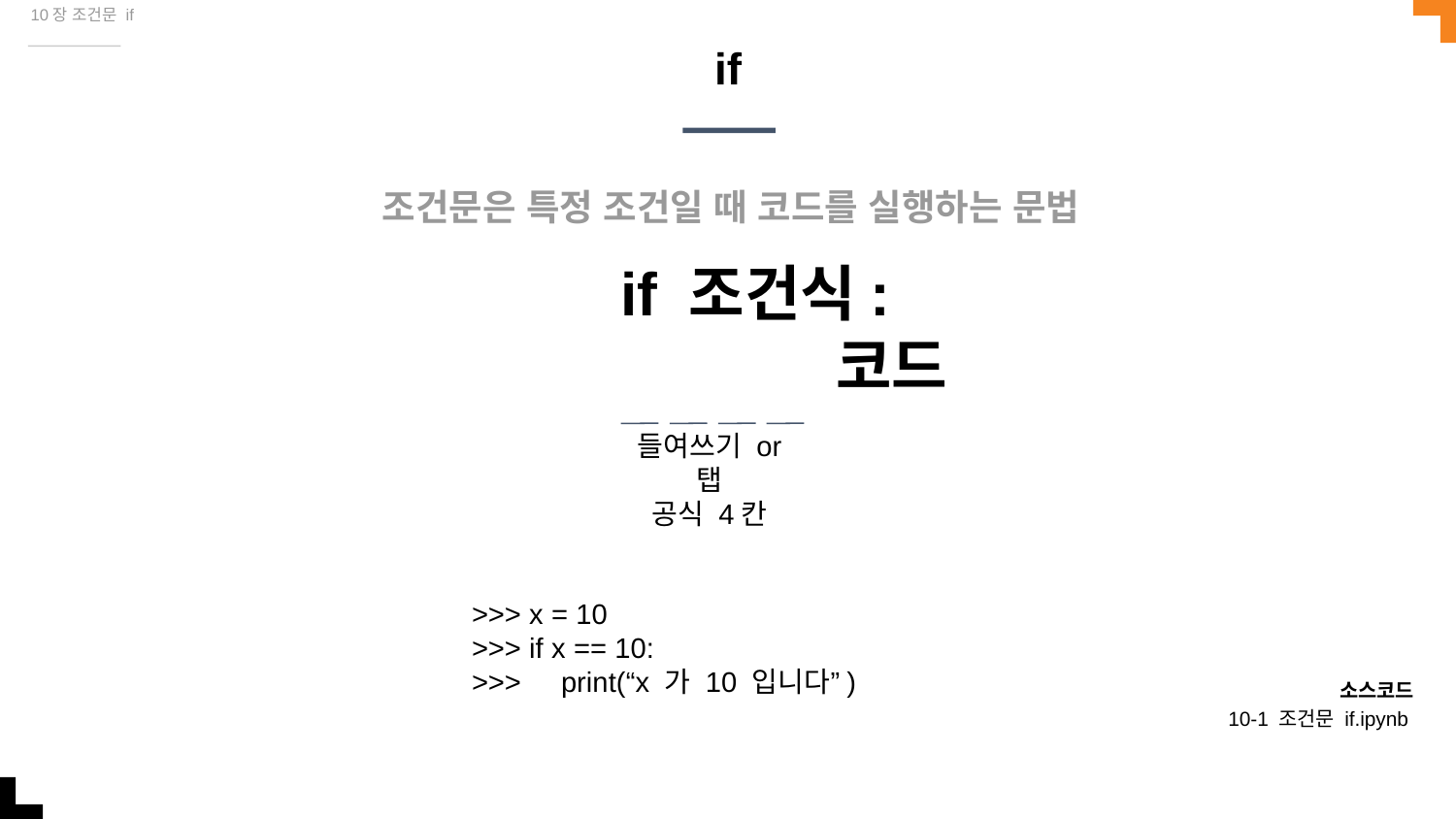

10장 조건문 if
# if
조건문은 특정 조건일 때 코드를 실행하는 문법
if 조건식:
            코드
들여쓰기 or 탭
공식 4칸
>>> x = 10
>>> if x == 10:
>>>     print(“x 가 10 입니다”)
소스코드
10-1 조건문 if.ipynb